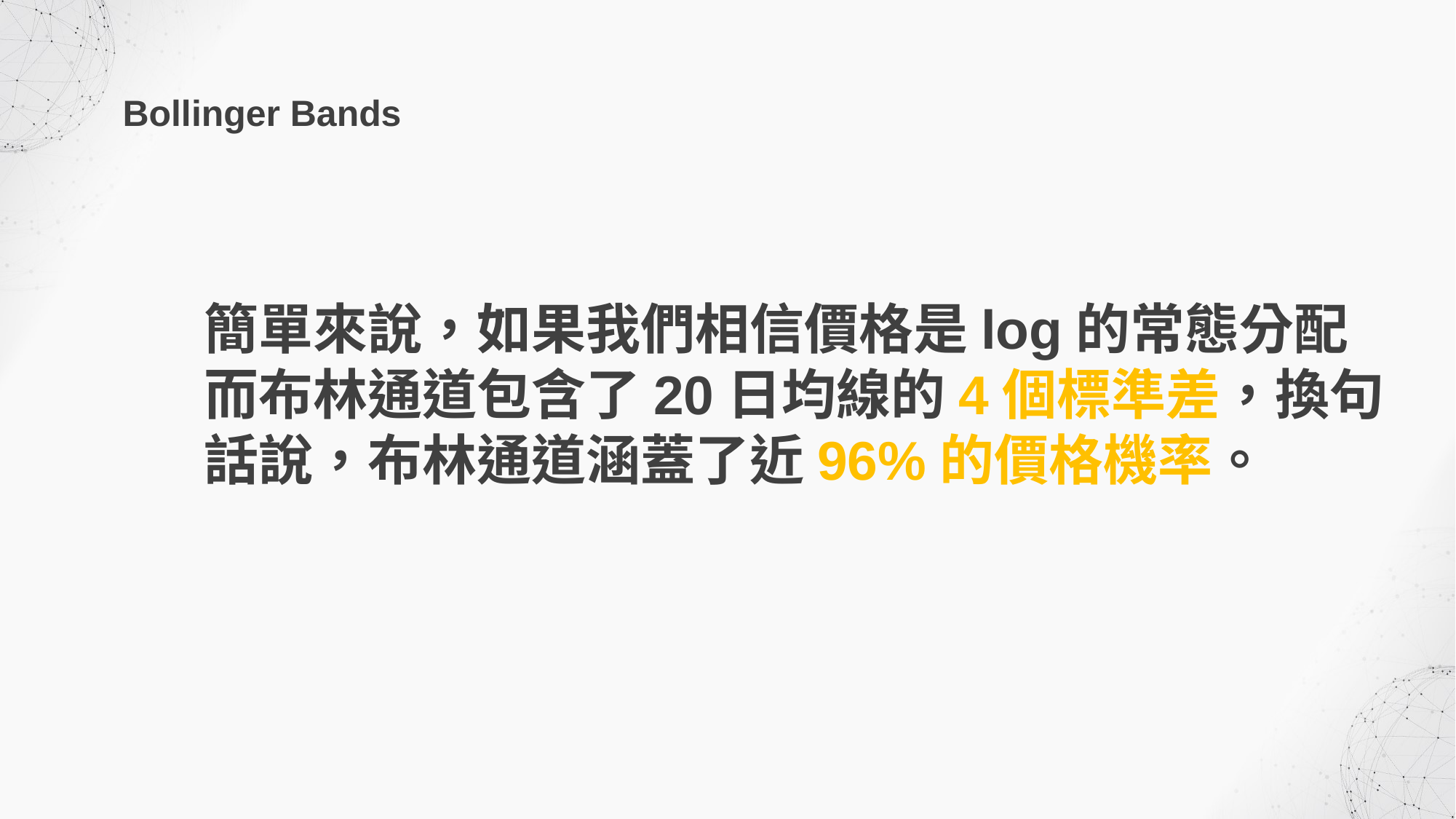

Bollinger Bands
簡單來說，如果我們相信價格是log的常態分配
而布林通道包含了20日均線的4個標準差，換句話說，布林通道涵蓋了近96%的價格機率。